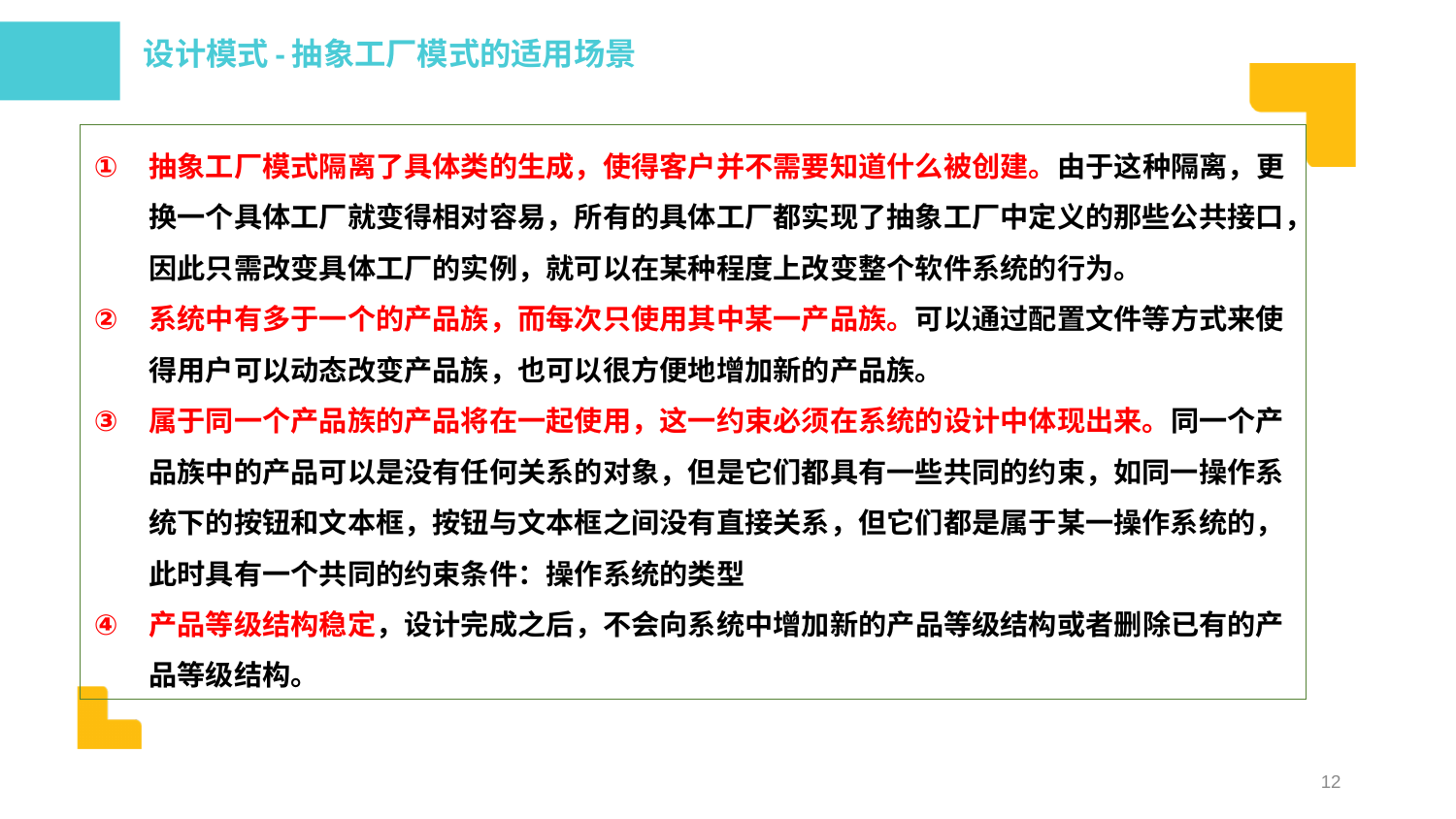

设计模式-抽象工厂模式的适用场景
抽象工厂模式隔离了具体类的生成，使得客户并不需要知道什么被创建。由于这种隔离，更换一个具体工厂就变得相对容易，所有的具体工厂都实现了抽象工厂中定义的那些公共接口，因此只需改变具体工厂的实例，就可以在某种程度上改变整个软件系统的行为。
系统中有多于一个的产品族，而每次只使用其中某一产品族。可以通过配置文件等方式来使得用户可以动态改变产品族，也可以很方便地增加新的产品族。
属于同一个产品族的产品将在一起使用，这一约束必须在系统的设计中体现出来。同一个产品族中的产品可以是没有任何关系的对象，但是它们都具有一些共同的约束，如同一操作系统下的按钮和文本框，按钮与文本框之间没有直接关系，但它们都是属于某一操作系统的，此时具有一个共同的约束条件：操作系统的类型
产品等级结构稳定，设计完成之后，不会向系统中增加新的产品等级结构或者删除已有的产品等级结构。
12